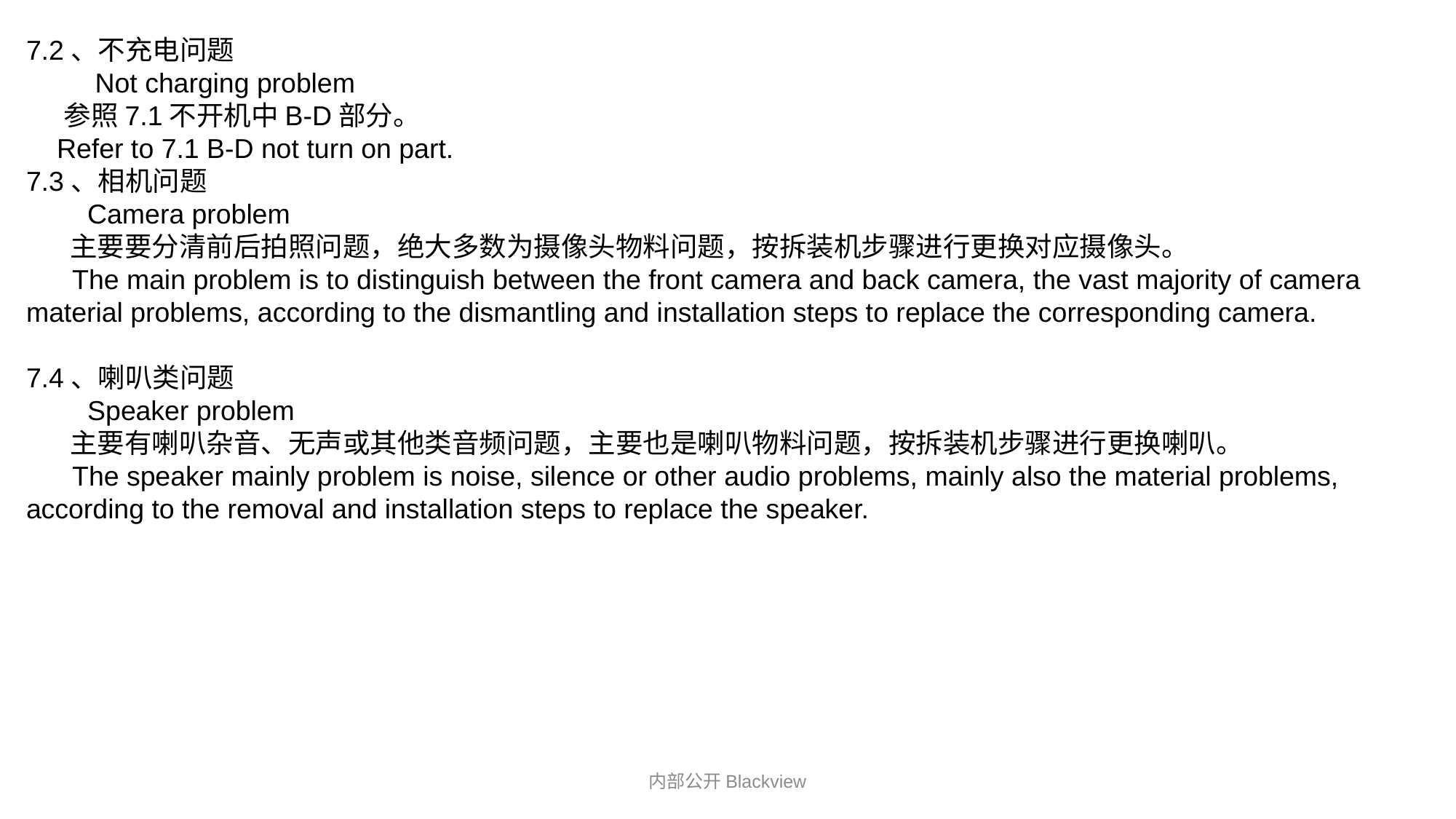

7.2、不充电问题
         Not charging problem
     参照7.1不开机中B-D部分。
    Refer to 7.1 B-D not turn on part.
7.3、相机问题
        Camera problem
      主要要分清前后拍照问题，绝大多数为摄像头物料问题，按拆装机步骤进行更换对应摄像头。
      The main problem is to distinguish between the front camera and back camera, the vast majority of camera material problems, according to the dismantling and installation steps to replace the corresponding camera.

7.4、喇叭类问题
        Speaker problem
      主要有喇叭杂音、无声或其他类音频问题，主要也是喇叭物料问题，按拆装机步骤进行更换喇叭。
      The speaker mainly problem is noise, silence or other audio problems, mainly also the material problems, according to the removal and installation steps to replace the speaker.

30
内部公开Blackview